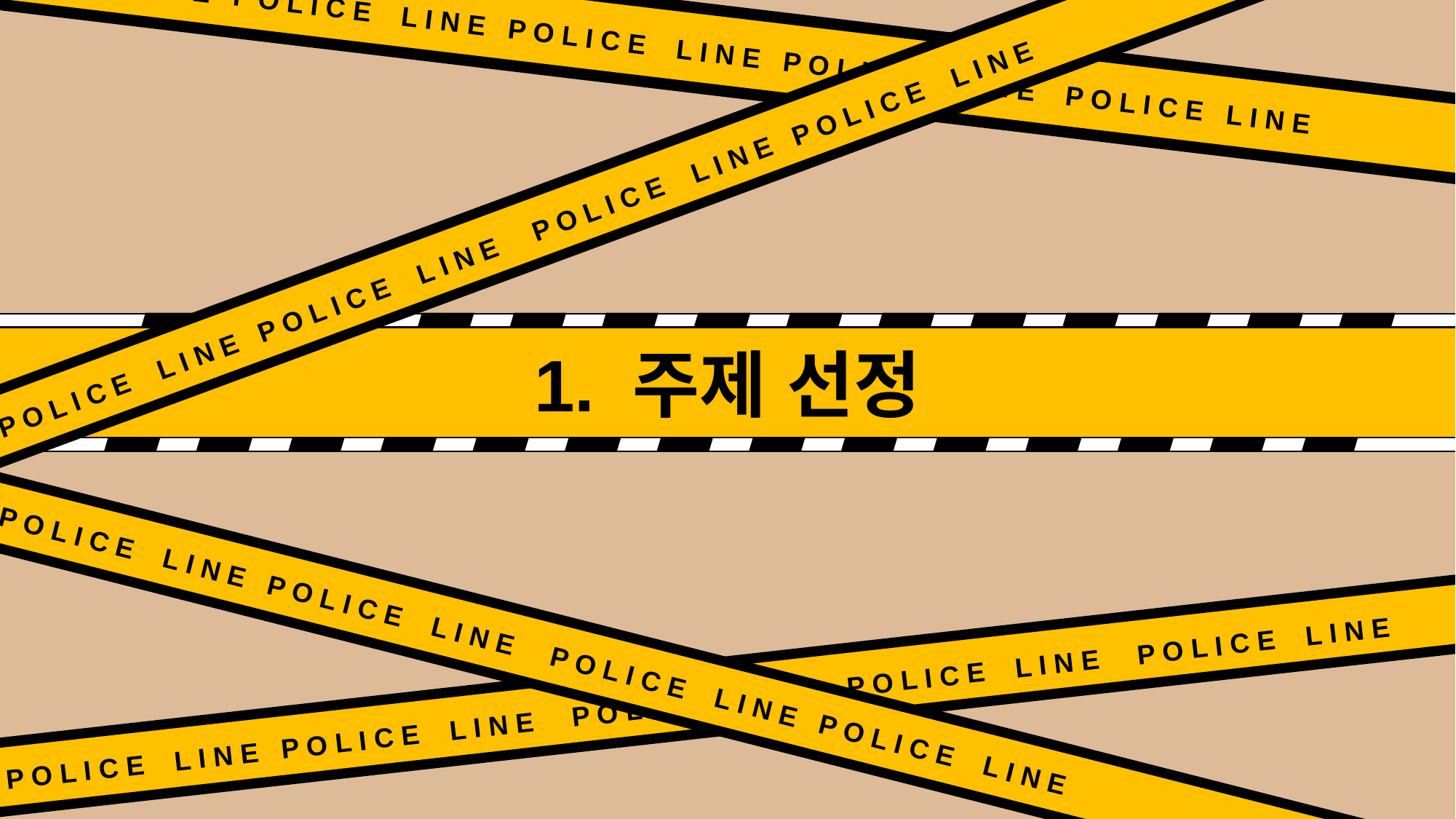

P O L I C E    L I N E   P O L I C E    L I N E   P O L I C E    L I N E   P O L I C E    L I N E    P O L I C E   L I N E

P O L I C E    L I N E   P O L I C E    L I N E     P O L I C E    L I N E   P O L I C E    L I N E

1. 주제 선정

P O L I C E    L I N E   P O L I C E    L I N E     P O L I C E    L I N E   P O L I C E    L I N E

P O L I C E    L I N E   P O L I C E    L I N E     P O L I C E    L I N E   P O L I C E    L I N E     P O L I C E    L I N E